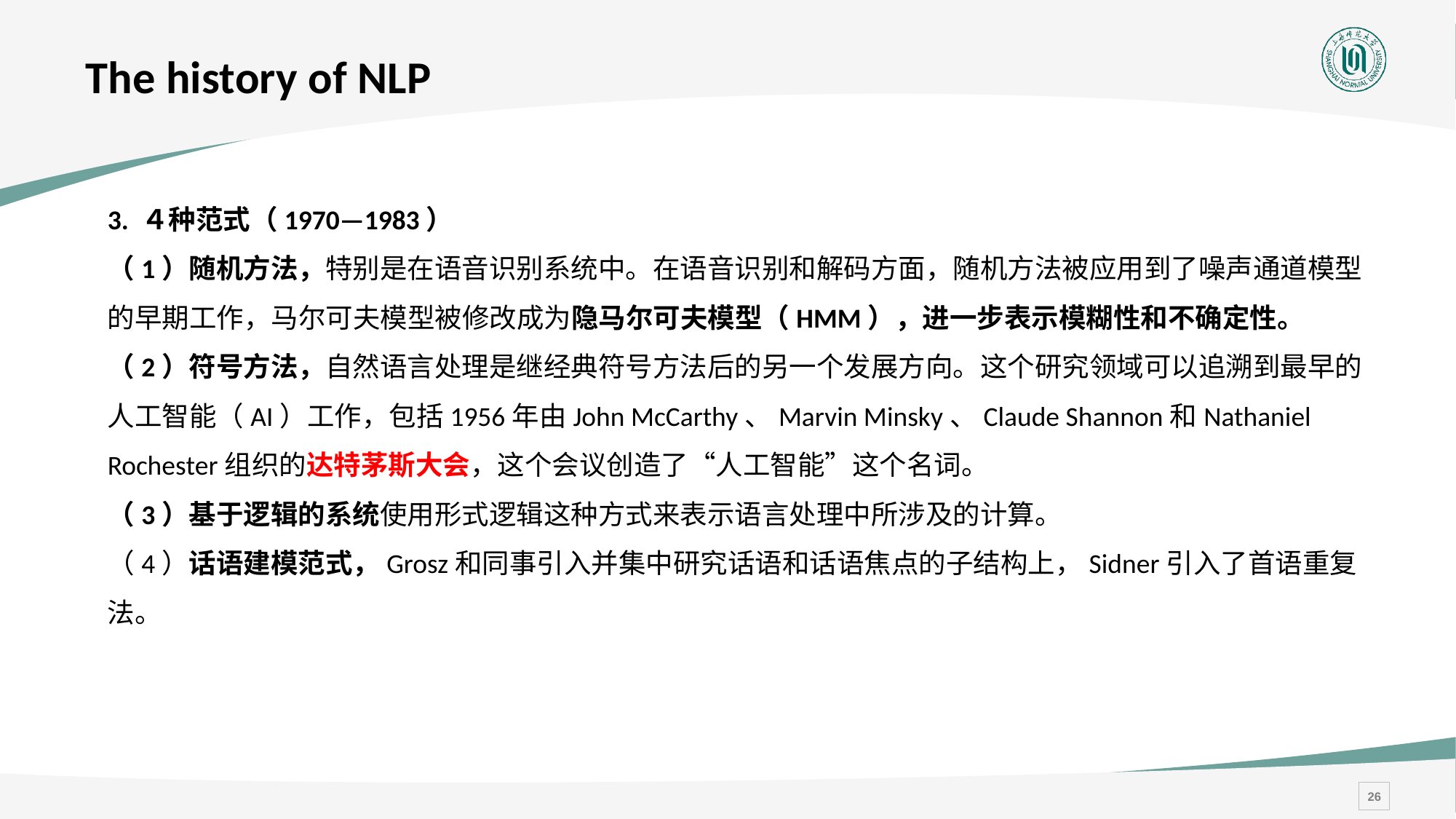

The history of NLP
3. ４种范式（1970—1983）
（1）随机方法，特别是在语音识别系统中。在语音识别和解码方面，随机方法被应用到了噪声通道模型的早期工作，马尔可夫模型被修改成为隐马尔可夫模型（HMM），进一步表示模糊性和不确定性。
（2）符号方法，自然语言处理是继经典符号方法后的另一个发展方向。这个研究领域可以追溯到最早的人工智能（AI）工作，包括1956年由John McCarthy、Marvin Minsky、Claude Shannon和Nathaniel Rochester组织的达特茅斯大会，这个会议创造了“人工智能”这个名词。
（3）基于逻辑的系统使用形式逻辑这种方式来表示语言处理中所涉及的计算。
（4）话语建模范式，Grosz和同事引入并集中研究话语和话语焦点的子结构上，Sidner引入了首语重复法。